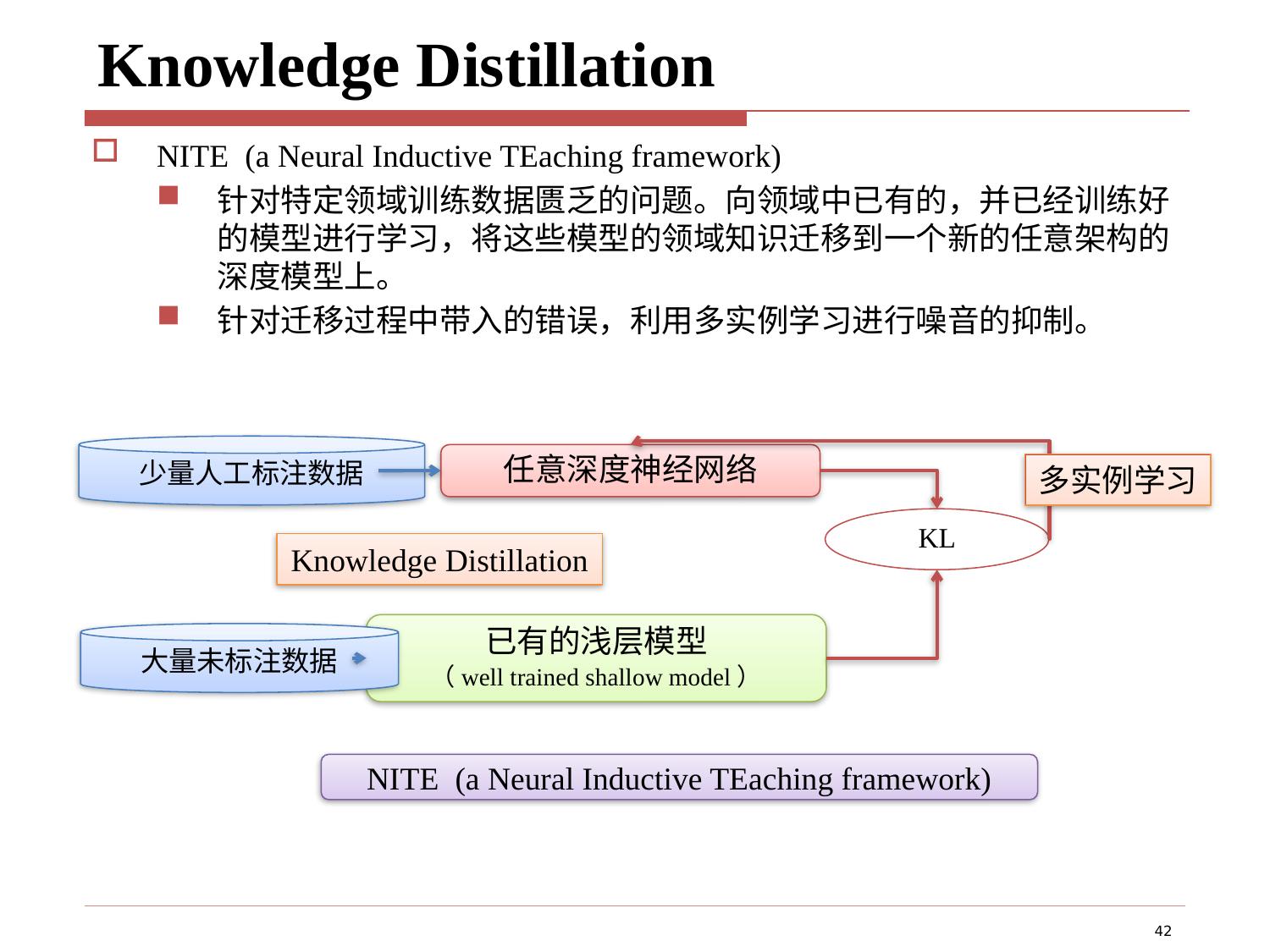

# Knowledge Distillation
NITE  (a Neural Inductive TEaching framework)
针对特定领域训练数据匮乏的问题。向领域中已有的，并已经训练好的模型进行学习，将这些模型的领域知识迁移到一个新的任意架构的深度模型上。
针对迁移过程中带入的错误，利用多实例学习进行噪音的抑制。

少量人工标注数据
任意深度神经网络
多实例学习
KL
Knowledge Distillation
已有的浅层模型
（well trained shallow model）
大量未标注数据
NITE  (a Neural Inductive TEaching framework)

42